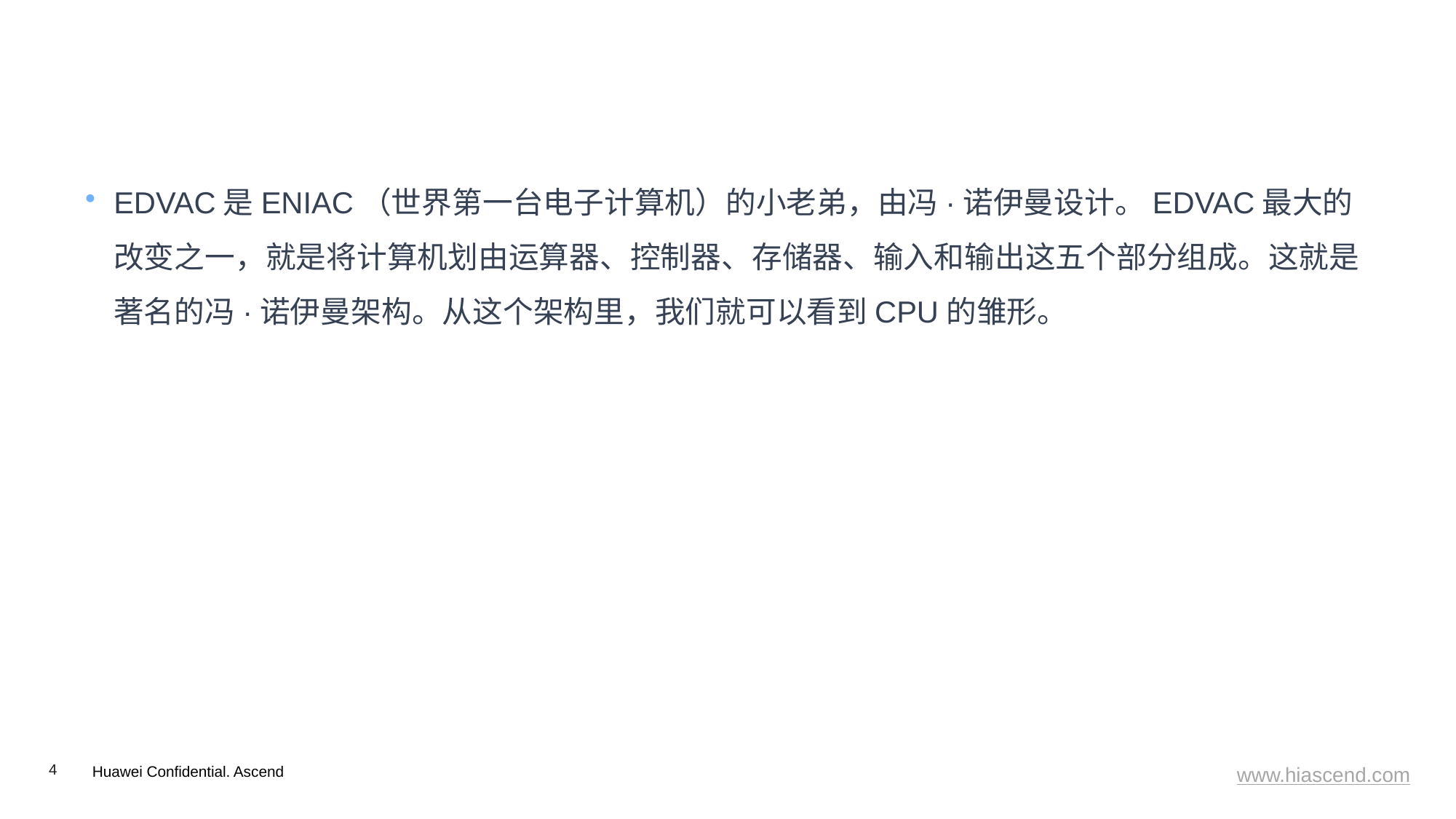

#
EDVAC是ENIAC（世界第一台电子计算机）的小老弟，由冯·诺伊曼设计。EDVAC最大的改变之一，就是将计算机划由运算器、控制器、存储器、输入和输出这五个部分组成。这就是著名的冯·诺伊曼架构。从这个架构里，我们就可以看到CPU的雏形。